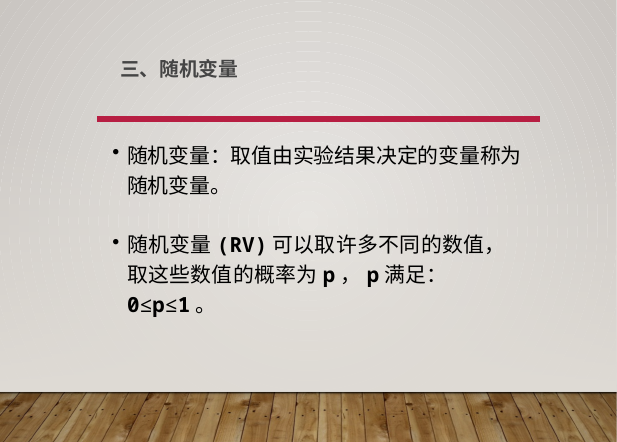

# 三、随机变量
随机变量：取值由实验结果决定的变量称为随机变量。

随机变量(RV)可以取许多不同的数值，取这些数值的概率为p，p满足：0≤p≤1。